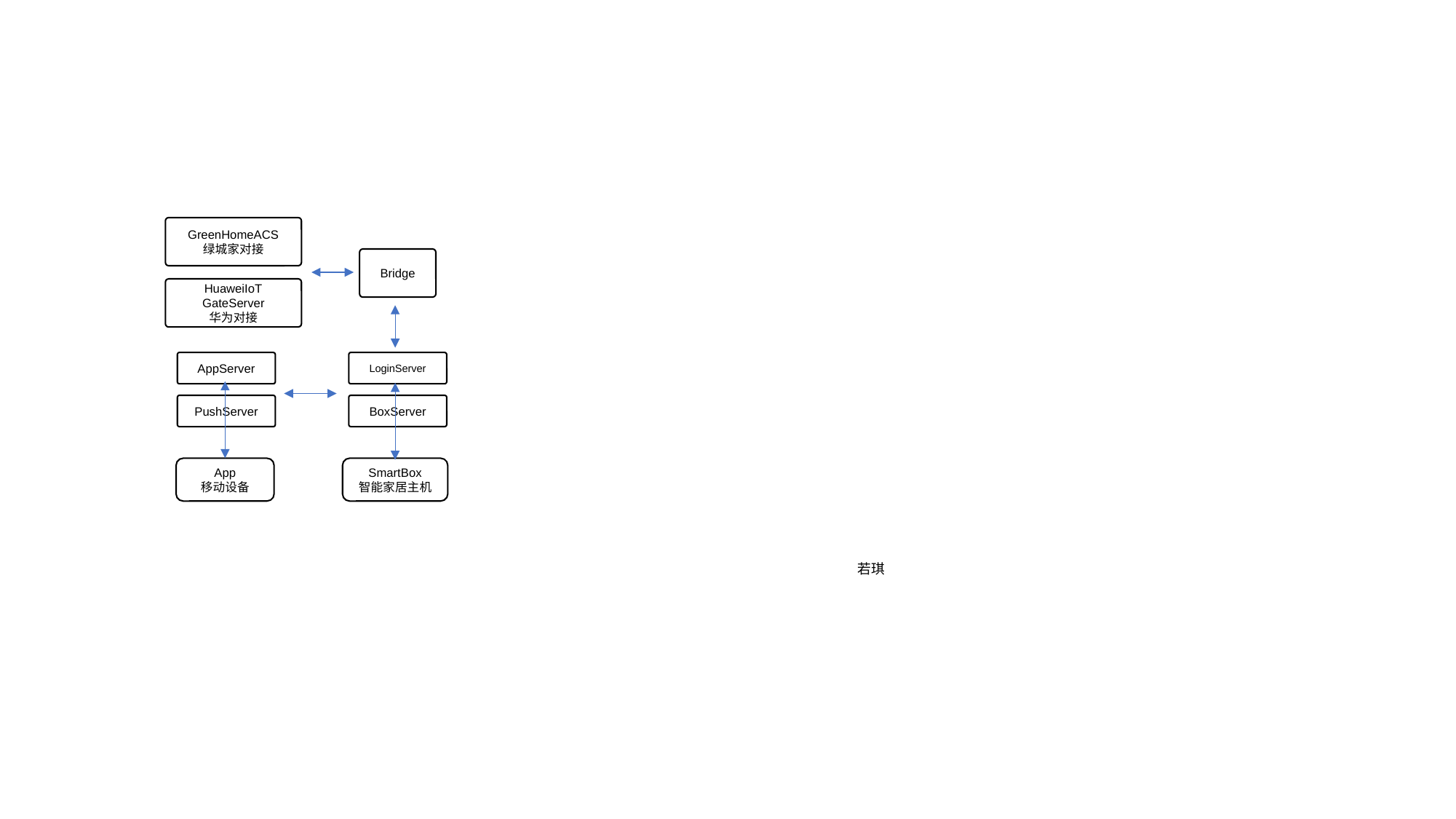

GreenHomeACS
绿城家对接
Bridge
HuaweiIoT
GateServer
华为对接
AppServer
LoginServer
PushServer
BoxServer
App
移动设备
SmartBox
智能家居主机
若琪